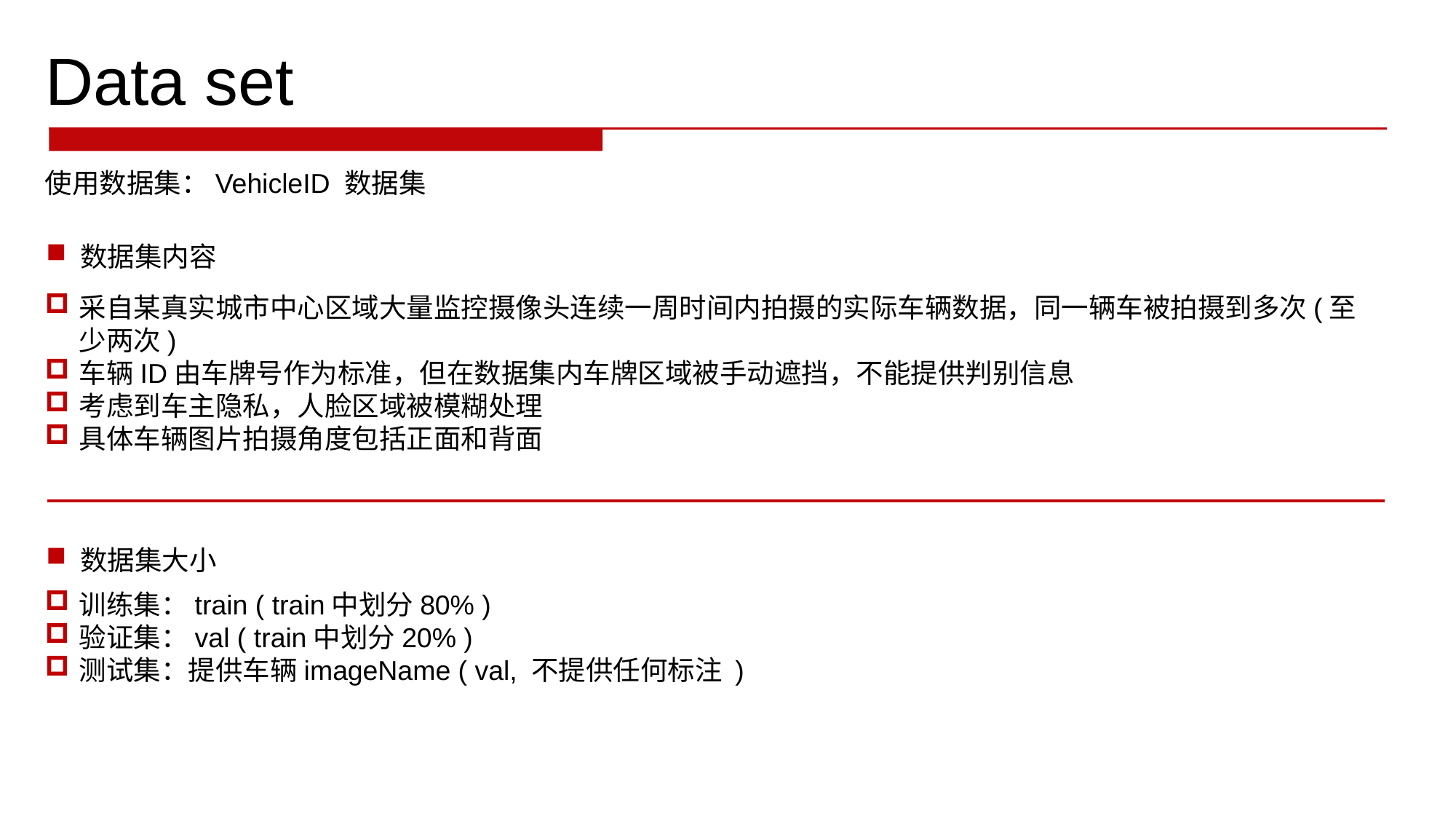

# Data set

使用数据集：VehicleID 数据集
数据集内容
采自某真实城市中心区域大量监控摄像头连续一周时间内拍摄的实际车辆数据，同一辆车被拍摄到多次(至少两次)
车辆ID由车牌号作为标准，但在数据集内车牌区域被手动遮挡，不能提供判别信息
考虑到车主隐私，人脸区域被模糊处理
具体车辆图片拍摄角度包括正面和背面
数据集大小
训练集：train ( train中划分80% )
验证集：val ( train中划分20% )
测试集：提供车辆imageName ( val, 不提供任何标注 )